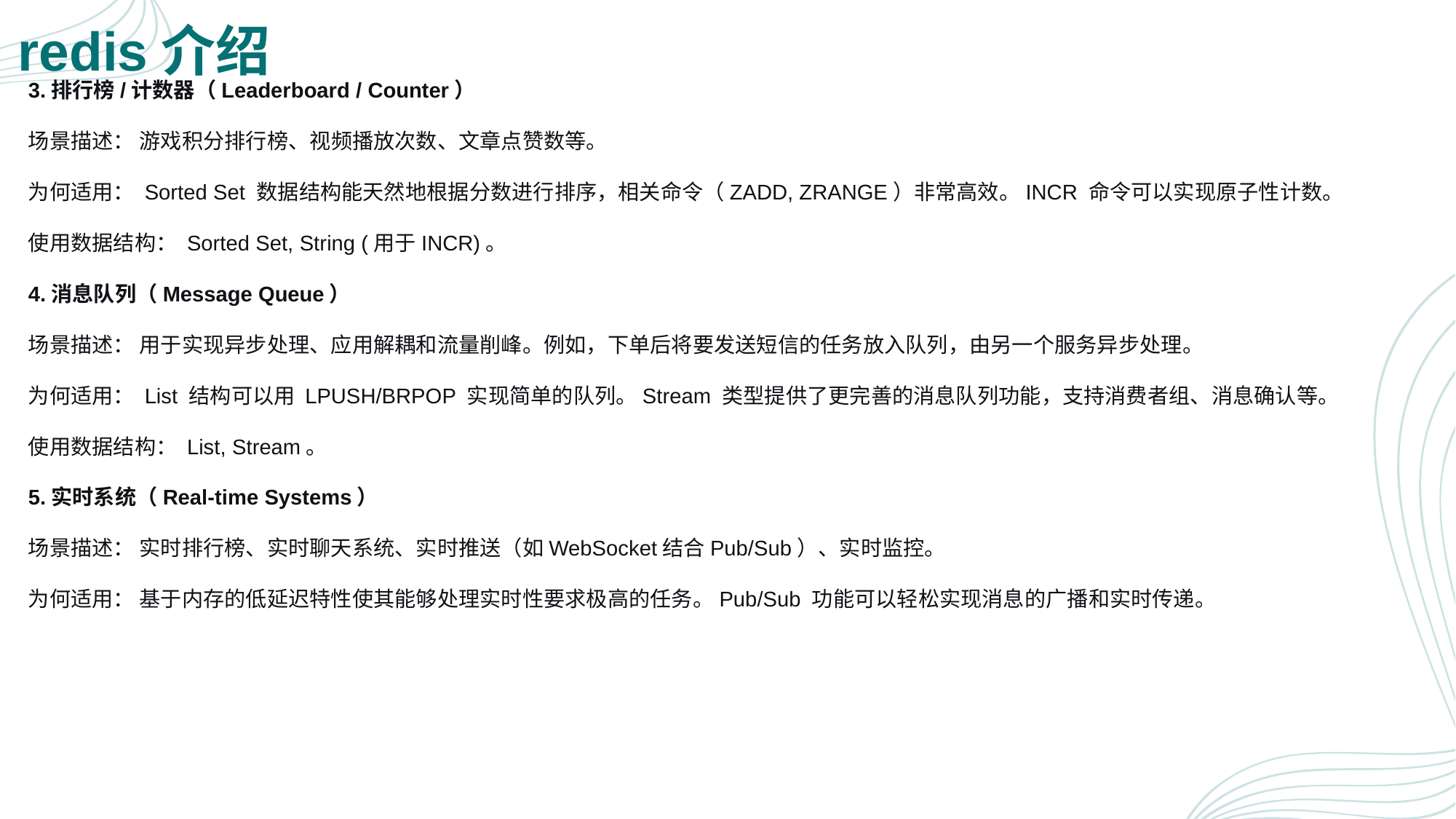

# redis介绍
3.排行榜/计数器（Leaderboard / Counter）

场景描述： 游戏积分排行榜、视频播放次数、文章点赞数等。

为何适用： Sorted Set 数据结构能天然地根据分数进行排序，相关命令（ZADD, ZRANGE）非常高效。INCR 命令可以实现原子性计数。

使用数据结构： Sorted Set, String (用于INCR)。

4.消息队列（Message Queue）

场景描述： 用于实现异步处理、应用解耦和流量削峰。例如，下单后将要发送短信的任务放入队列，由另一个服务异步处理。

为何适用： List 结构可以用 LPUSH/BRPOP 实现简单的队列。Stream 类型提供了更完善的消息队列功能，支持消费者组、消息确认等。

使用数据结构： List, Stream。

5.实时系统（Real-time Systems）

场景描述： 实时排行榜、实时聊天系统、实时推送（如WebSocket结合Pub/Sub）、实时监控。

为何适用： 基于内存的低延迟特性使其能够处理实时性要求极高的任务。Pub/Sub 功能可以轻松实现消息的广播和实时传递。